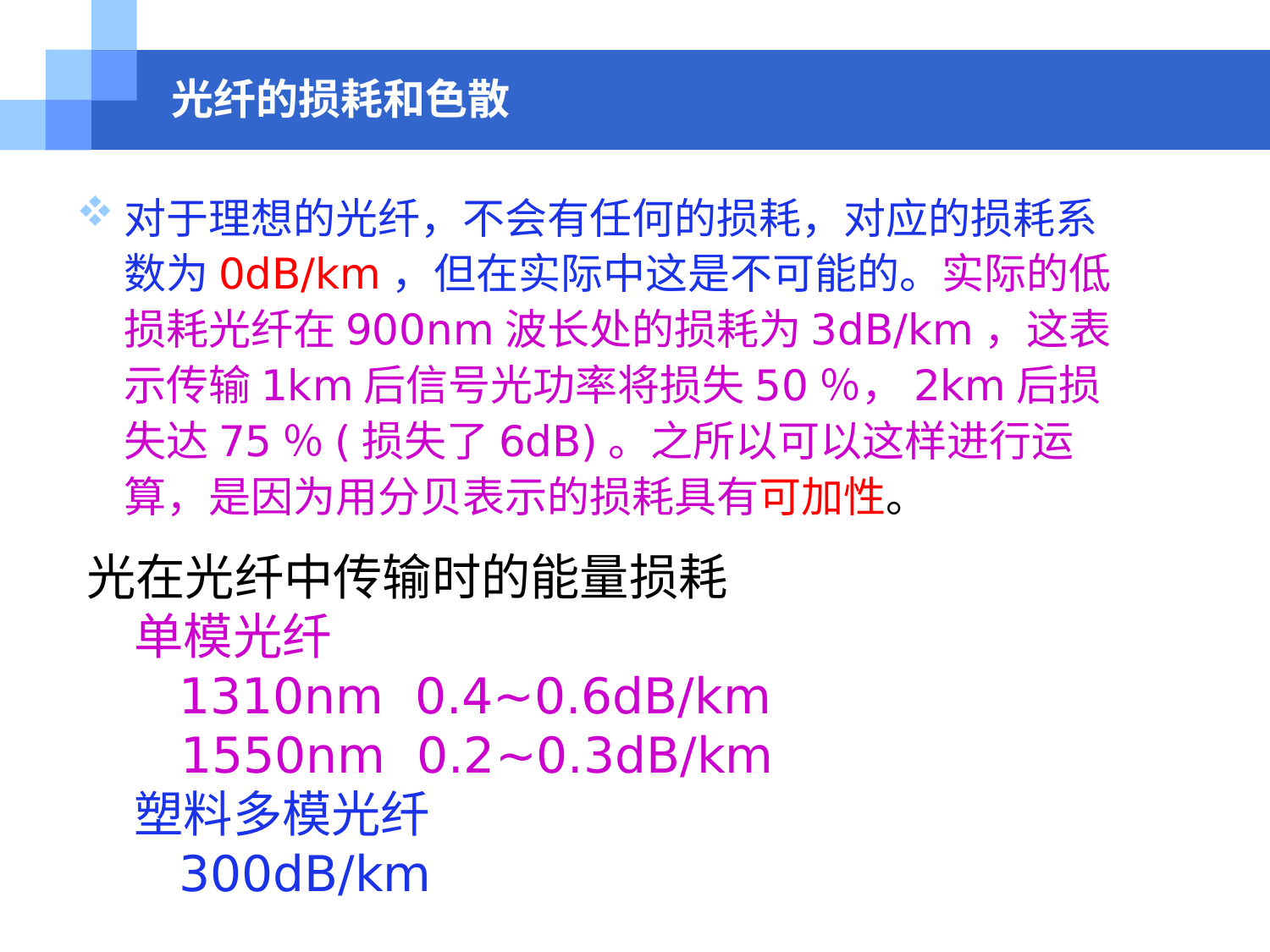

光纤的损耗和色散
对于理想的光纤，不会有任何的损耗，对应的损耗系数为0dB/km，但在实际中这是不可能的。实际的低损耗光纤在900nm波长处的损耗为3dB/km，这表示传输1km后信号光功率将损失50％，2km后损失达75％(损失了6dB)。之所以可以这样进行运算，是因为用分贝表示的损耗具有可加性。
光在光纤中传输时的能量损耗
单模光纤
   1310nm  0.4~0.6dB/km
   1550nm  0.2~0.3dB/km
塑料多模光纤
   300dB/km